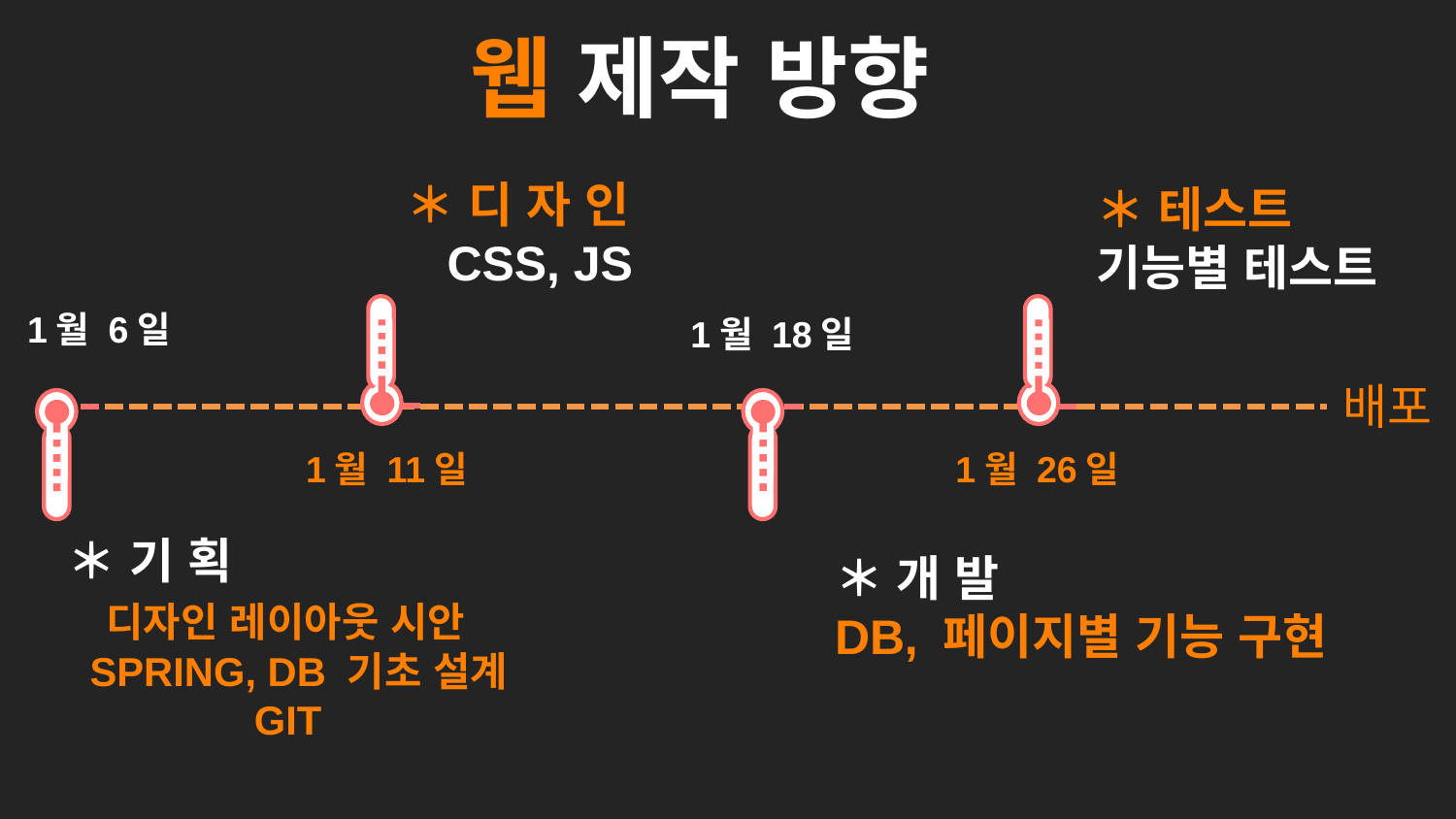

# 웹 제작 방향

＊ 디 자 인
   CSS, JS

1월 11일

＊ 테스트
기능별 테스트

1월 26일

1월 6일
1월 18일

＊ 개 발
DB, 페이지별 기능 구현

배포

＊ 기 획
  디자인 레이아웃 시안
  SPRING, DB 기초 설계
GIT